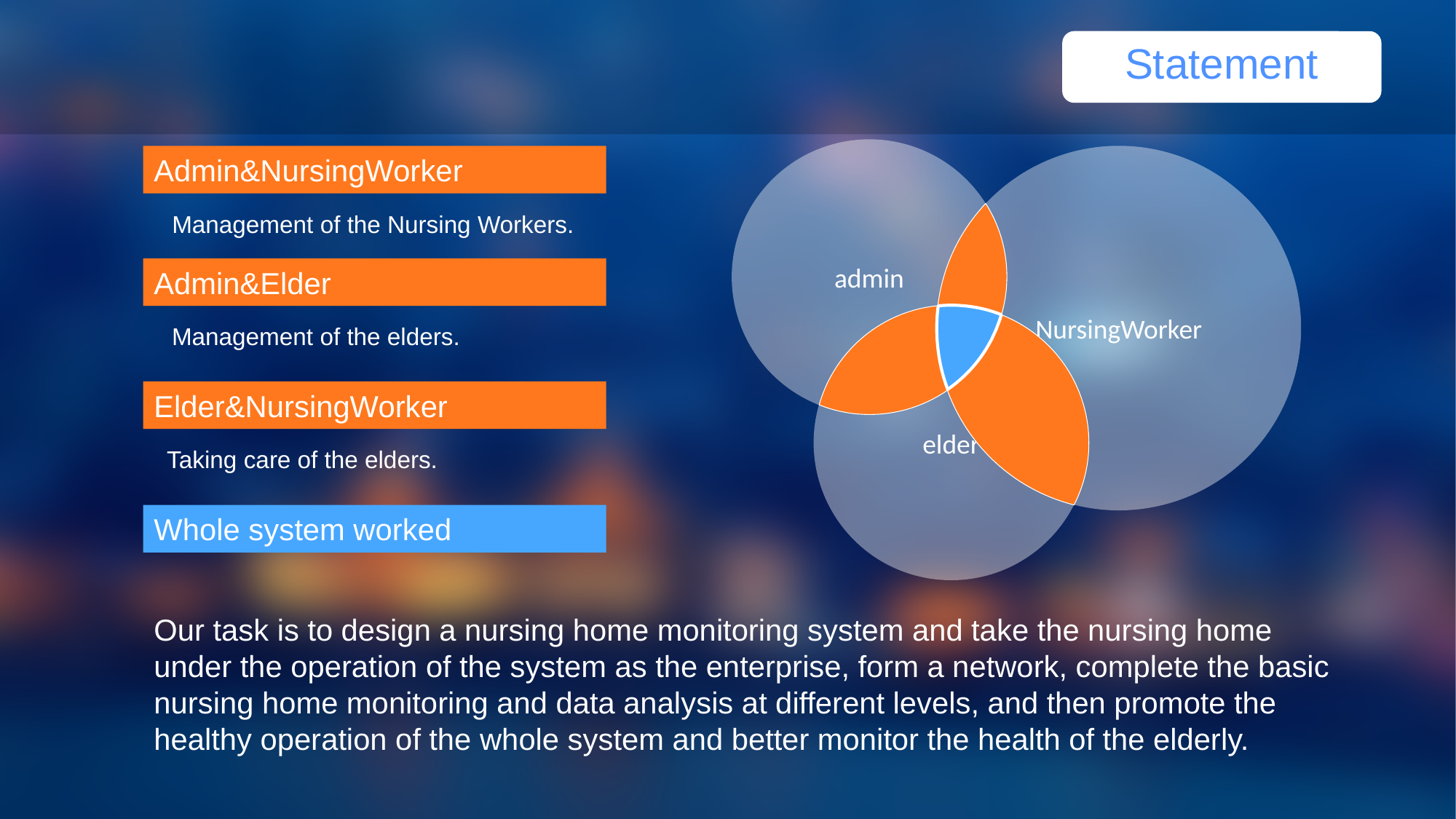

Statement
admin
NursingWorker
Admin&NursingWorker
Management of the Nursing Workers.

1
                     点击添加标题
Admin&Elder
elder

Management of the elders.
Elder&NursingWorker
Taking care of the elders.
Whole system worked
Our task is to design a nursing home monitoring system and take the nursing home under the operation of the system as the enterprise, form a network, complete the basic nursing home monitoring and data analysis at different levels, and then promote the healthy operation of the whole system and better monitor the health of the elderly.